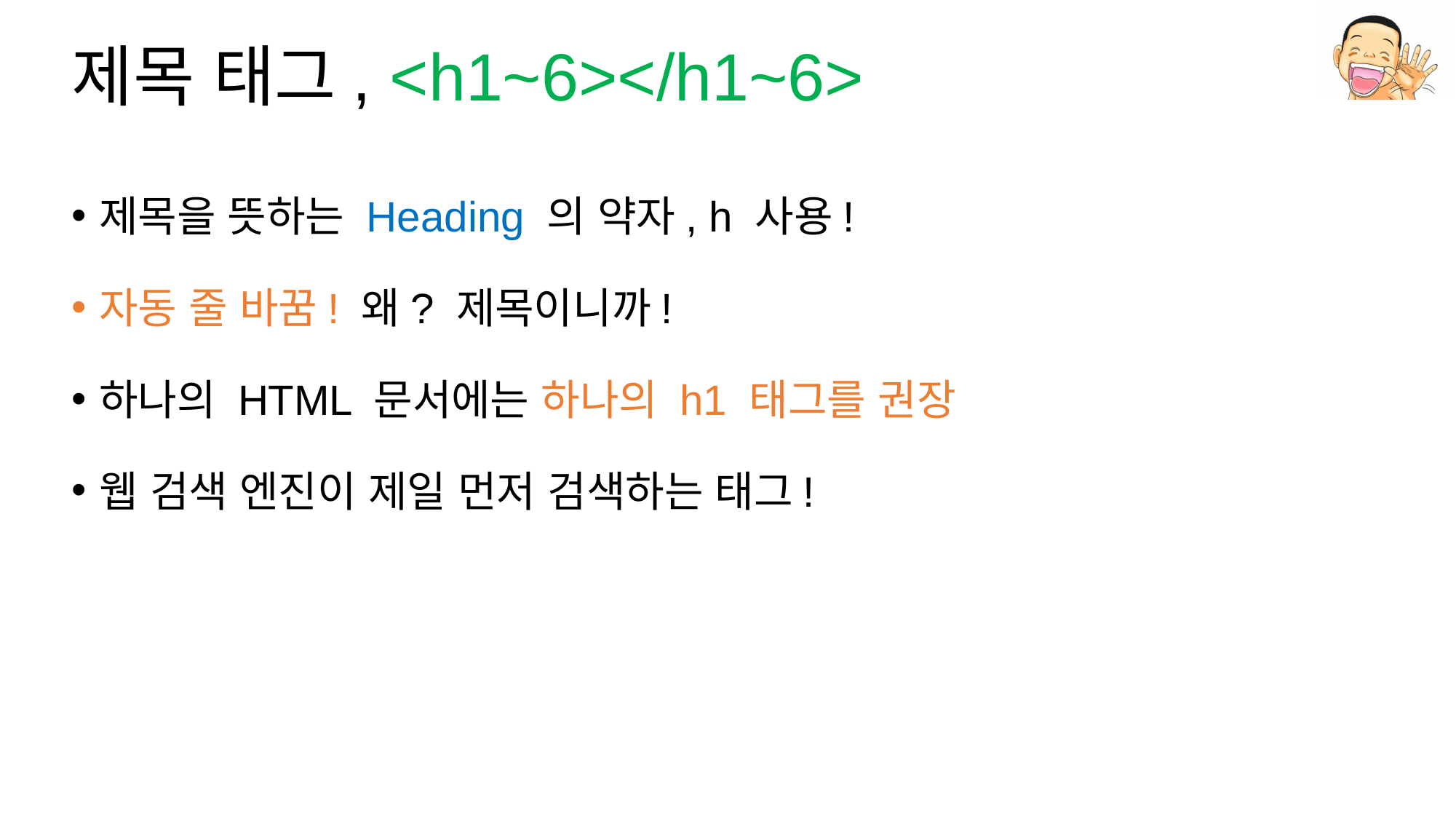

# 제목 태그, <h1~6></h1~6>
제목을 뜻하는 Heading 의 약자, h 사용!
자동 줄 바꿈! 왜? 제목이니까!
하나의 HTML 문서에는 하나의 h1 태그를 권장
웹 검색 엔진이 제일 먼저 검색하는 태그!